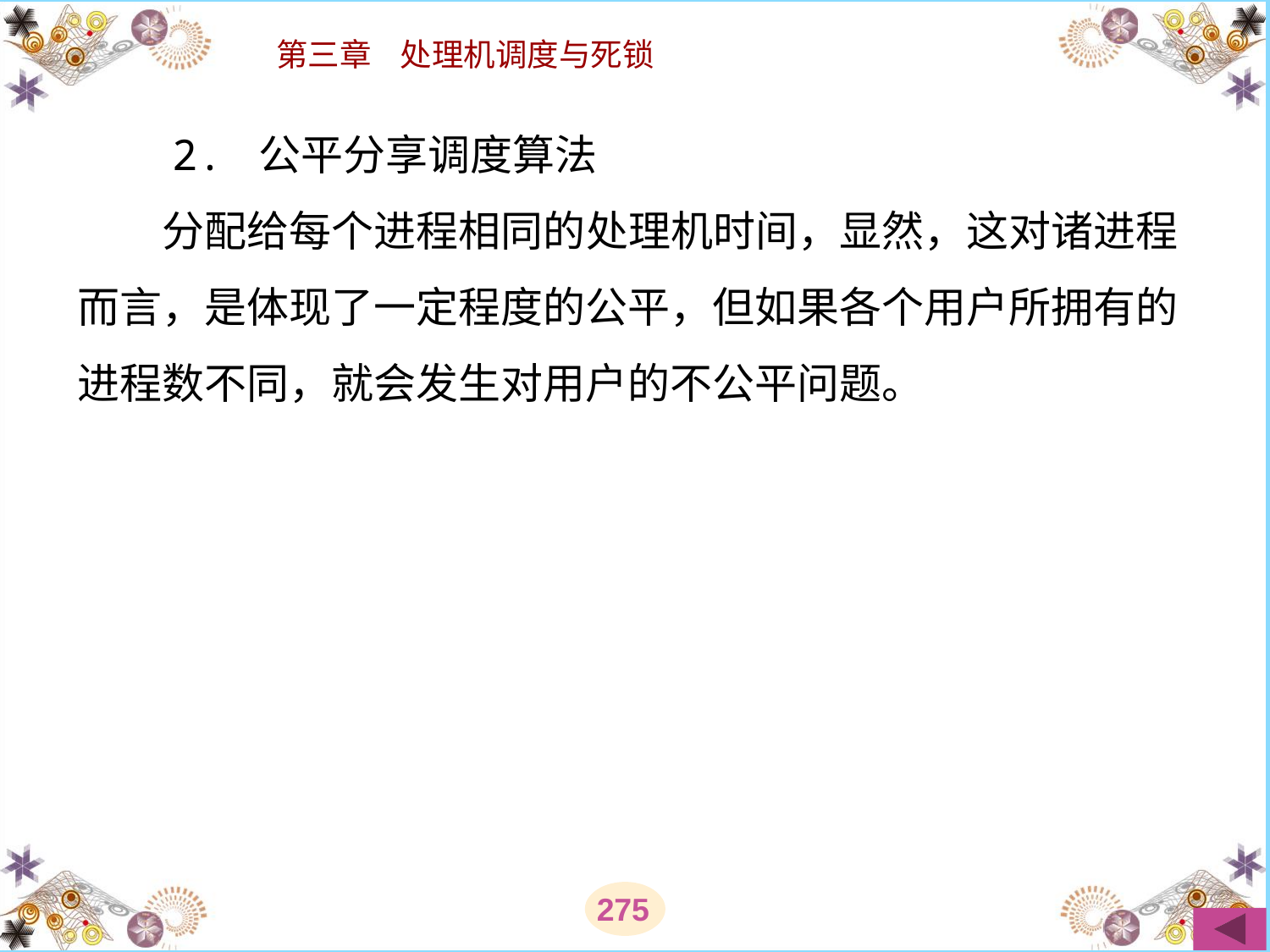

# 2. 公平分享调度算法 　　分配给每个进程相同的处理机时间，显然，这对诸进程而言，是体现了一定程度的公平，但如果各个用户所拥有的进程数不同，就会发生对用户的不公平问题。